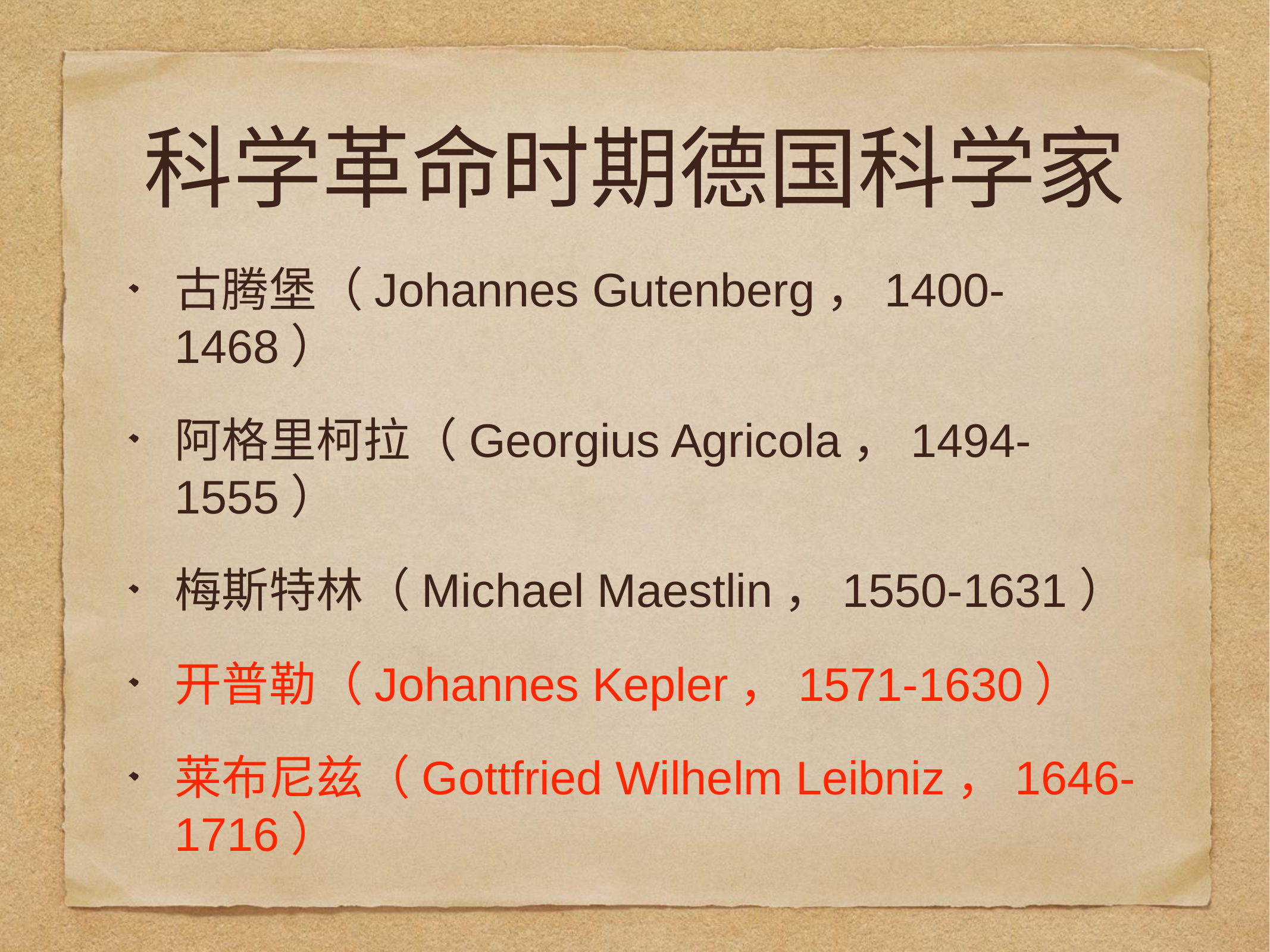

# 科学革命时期德国科学家
古腾堡（Johannes Gutenberg，1400-1468）
阿格里柯拉（Georgius Agricola，1494-1555）
梅斯特林（Michael Maestlin，1550-1631）
开普勒（Johannes Kepler，1571-1630）
莱布尼兹（Gottfried Wilhelm Leibniz，1646-1716）